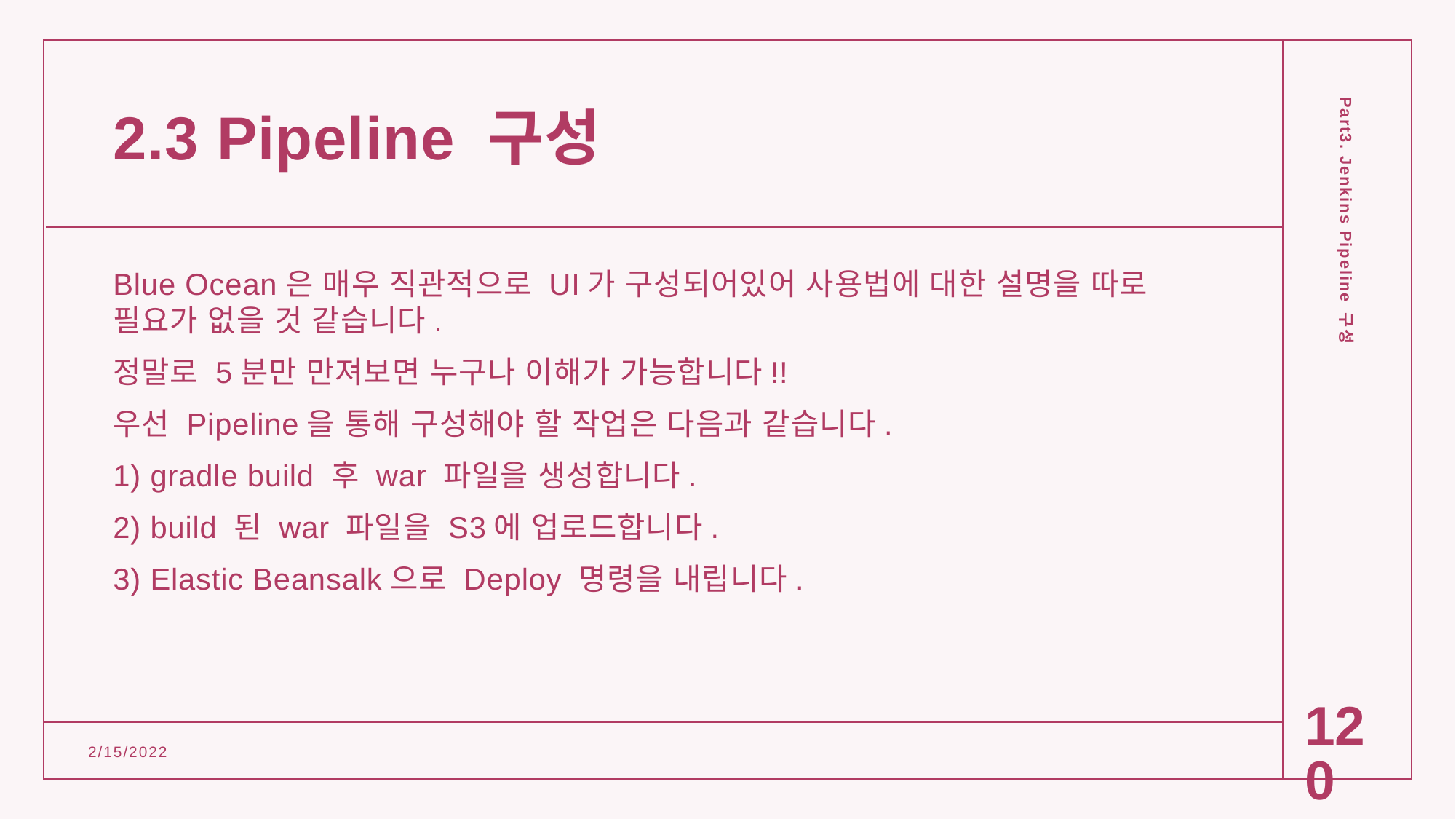

# 2.3 Pipeline 구성
Blue Ocean은 매우 직관적으로 UI가 구성되어있어 사용법에 대한 설명을 따로 필요가 없을 것 같습니다.
정말로 5분만 만져보면 누구나 이해가 가능합니다!!
우선 Pipeline을 통해 구성해야 할 작업은 다음과 같습니다.
1) gradle build 후 war 파일을 생성합니다.
2) build 된 war 파일을 S3에 업로드합니다.
3) Elastic Beansalk으로 Deploy 명령을 내립니다.
Part3. Jenkins Pipeline 구성
120
2/15/2022